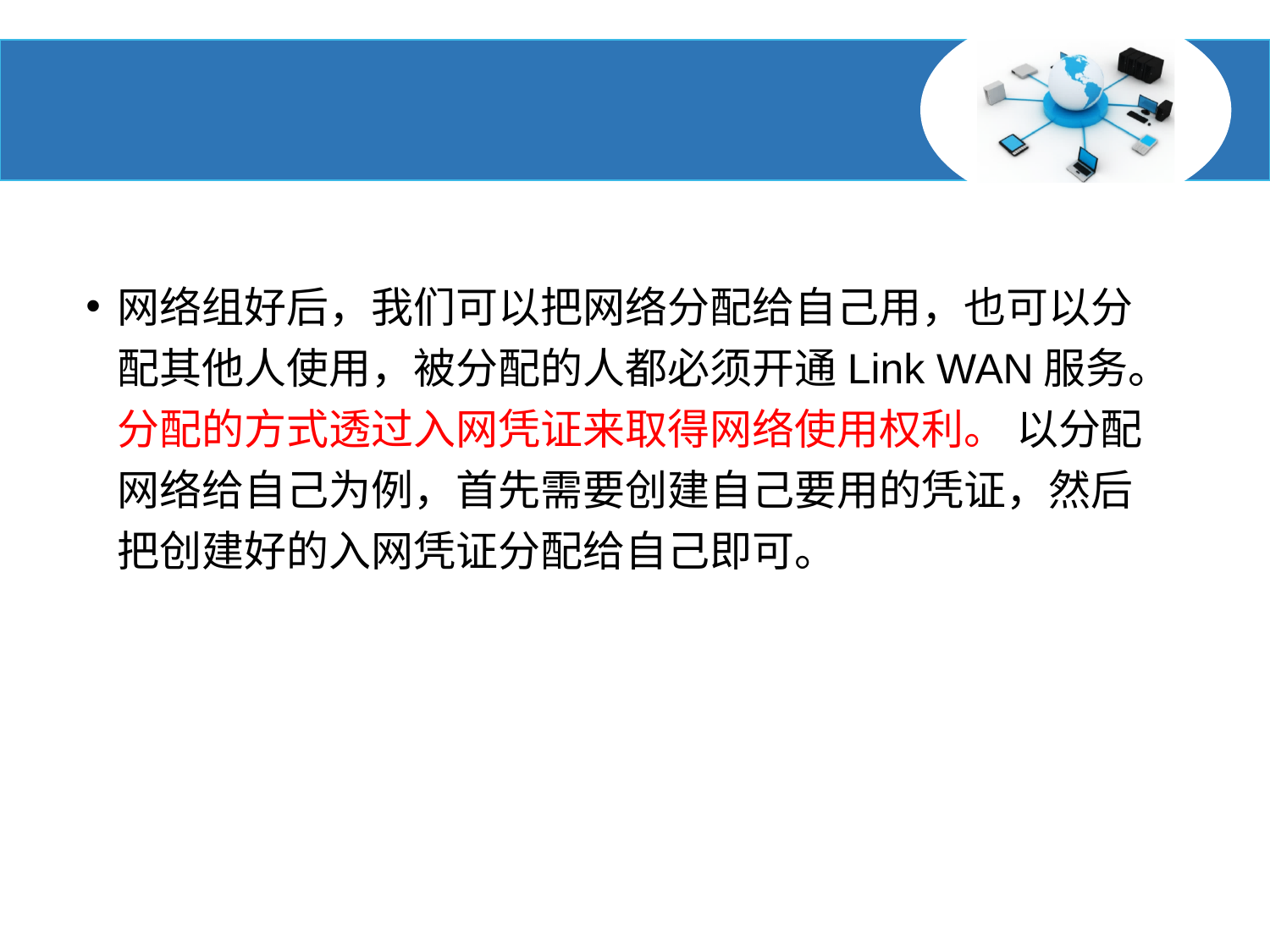

#
网络组好后，我们可以把网络分配给自己用，也可以分配其他人使用，被分配的人都必须开通Link WAN服务。分配的方式透过入网凭证来取得网络使用权利。 以分配网络给自己为例，首先需要创建自己要用的凭证，然后把创建好的入网凭证分配给自己即可。